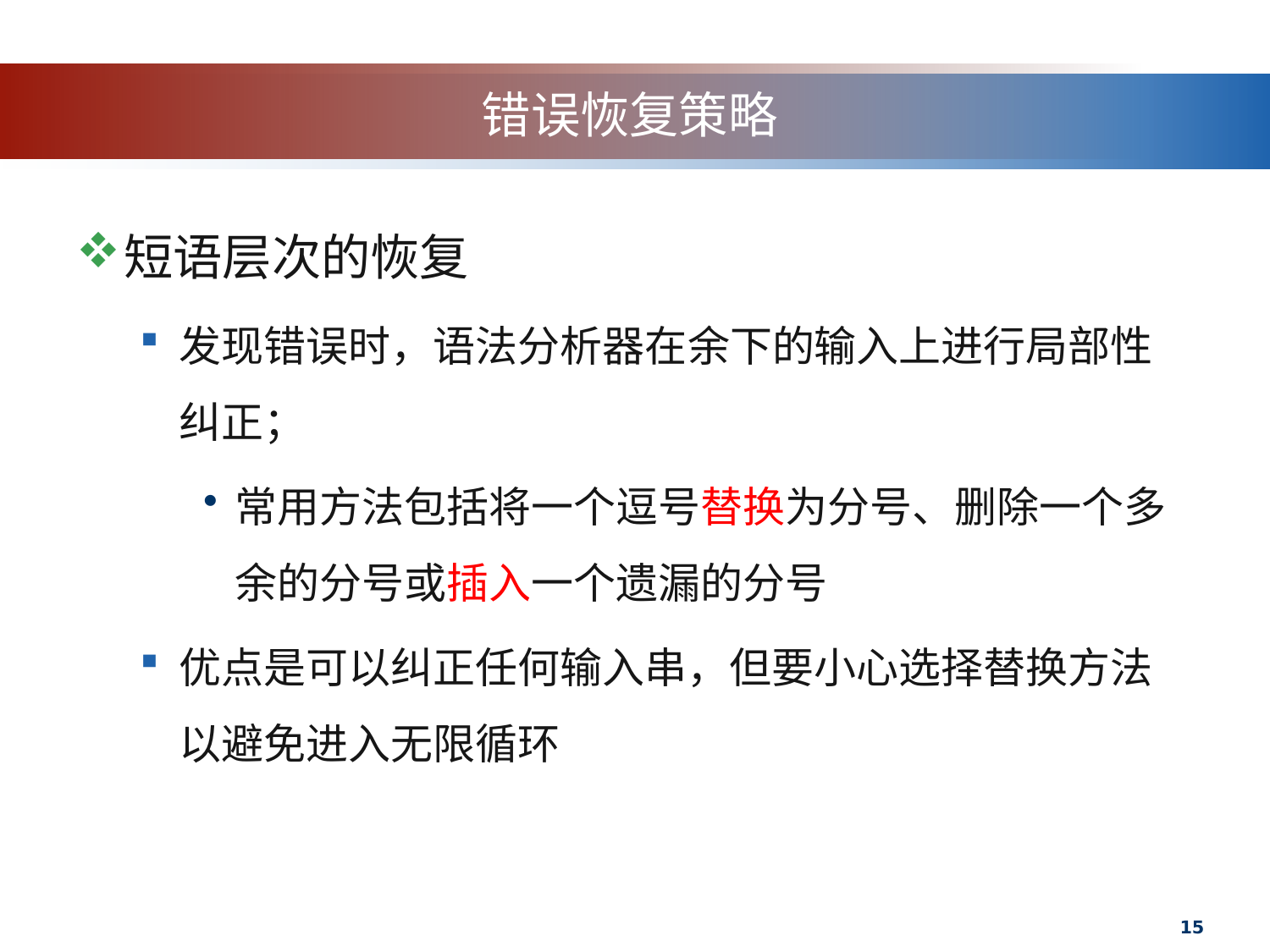

# 错误恢复策略
短语层次的恢复
发现错误时，语法分析器在余下的输入上进行局部性纠正；
常用方法包括将一个逗号替换为分号、删除一个多余的分号或插入一个遗漏的分号
优点是可以纠正任何输入串，但要小心选择替换方法以避免进入无限循环
15